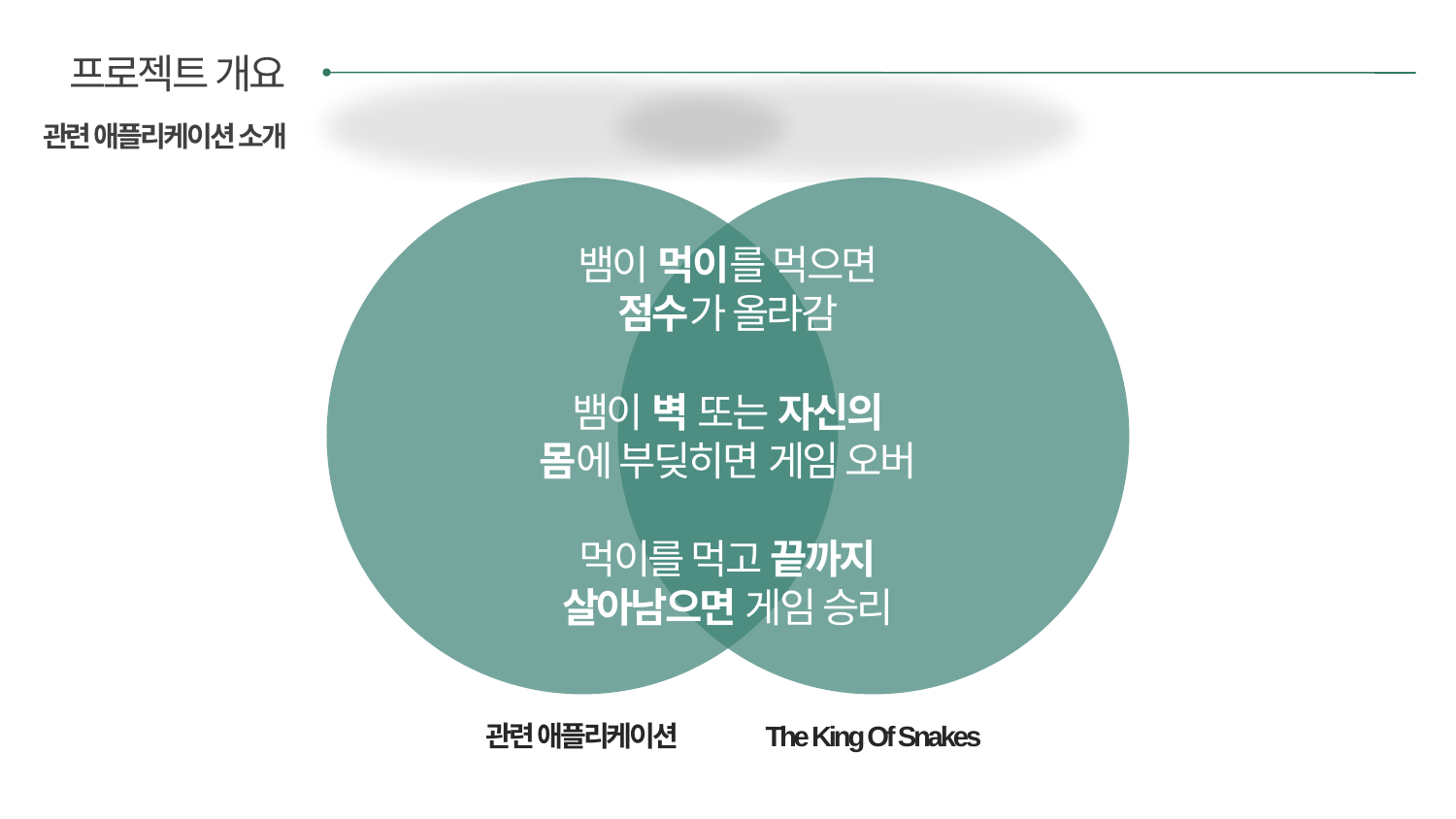

프로젝트 개요
관련 애플리케이션 소개

뱀이 먹이를 먹으면
점수가 올라감
뱀이 벽 또는 자신의
몸에 부딪히면 게임 오버
먹이를 먹고 끝까지
살아남으면 게임 승리
관련 애플리케이션
The King Of Snakes